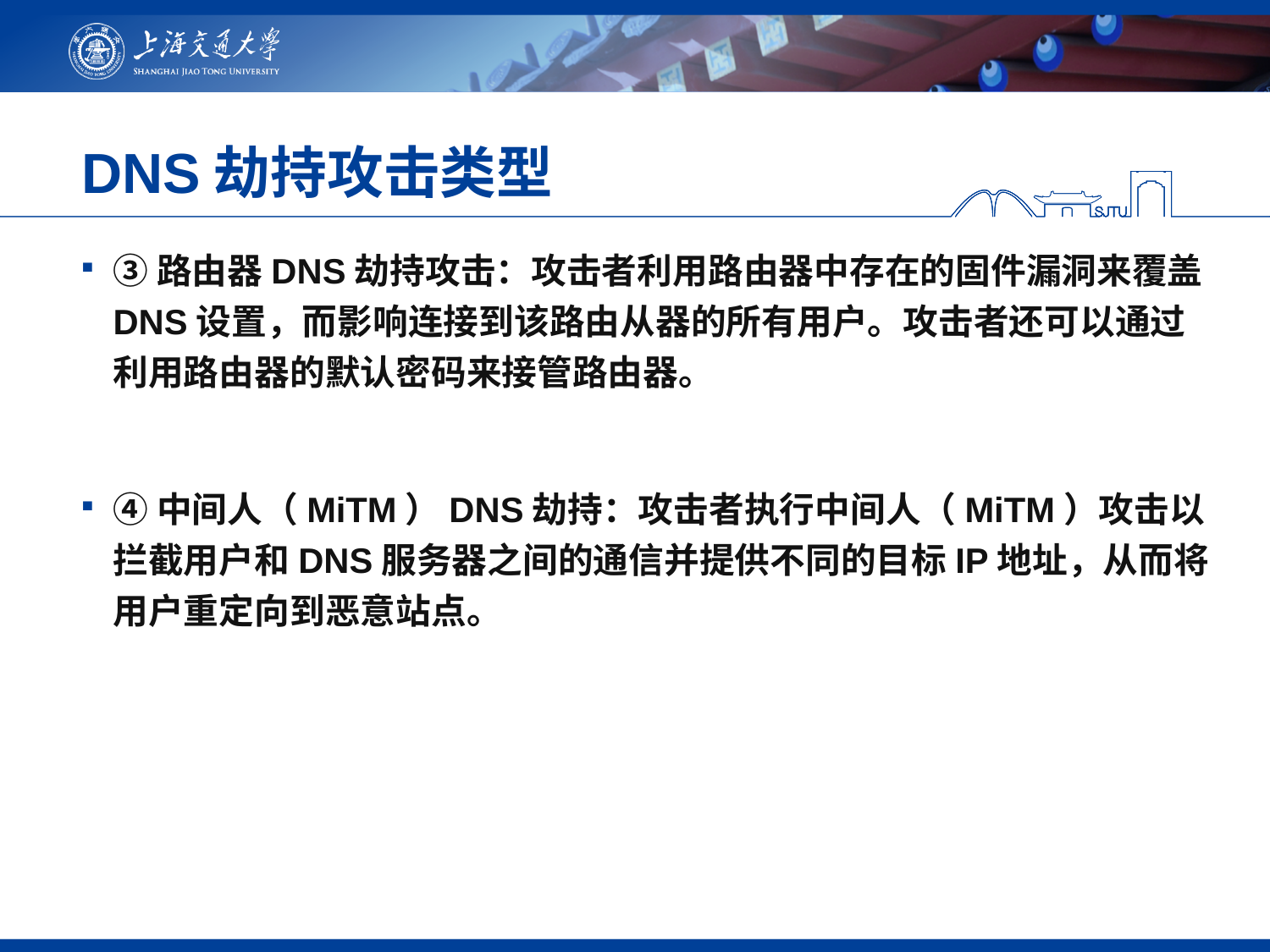

# DNS劫持攻击类型
③路由器DNS劫持攻击：攻击者利用路由器中存在的固件漏洞来覆盖DNS设置，而影响连接到该路由从器的所有用户。攻击者还可以通过利用路由器的默认密码来接管路由器。

④中间人（MiTM）DNS劫持：攻击者执行中间人（MiTM）攻击以拦截用户和DNS服务器之间的通信并提供不同的目标IP地址，从而将用户重定向到恶意站点。